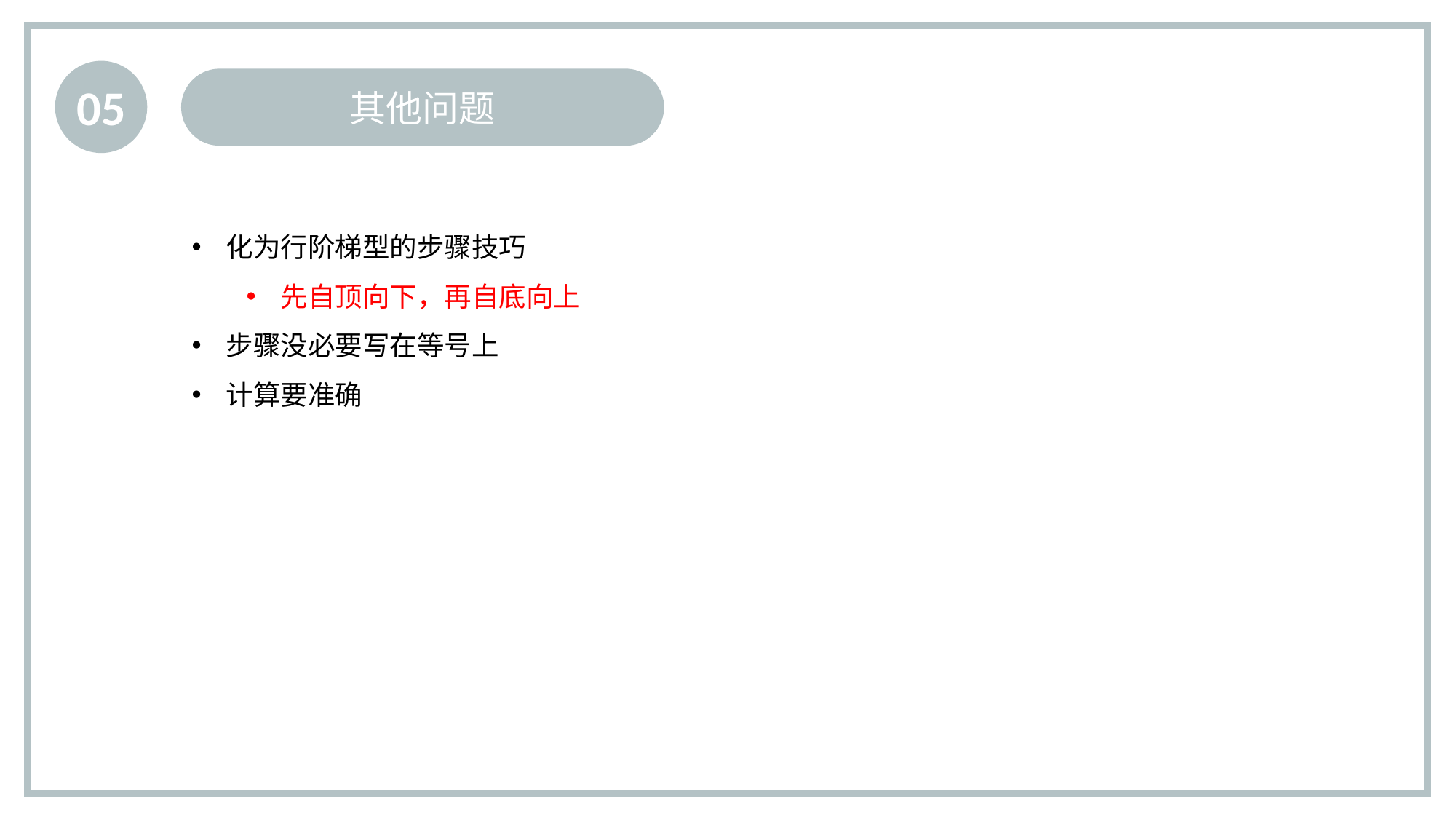

05
其他问题
化为行阶梯型的步骤技巧
先自顶向下，再自底向上
步骤没必要写在等号上
计算要准确